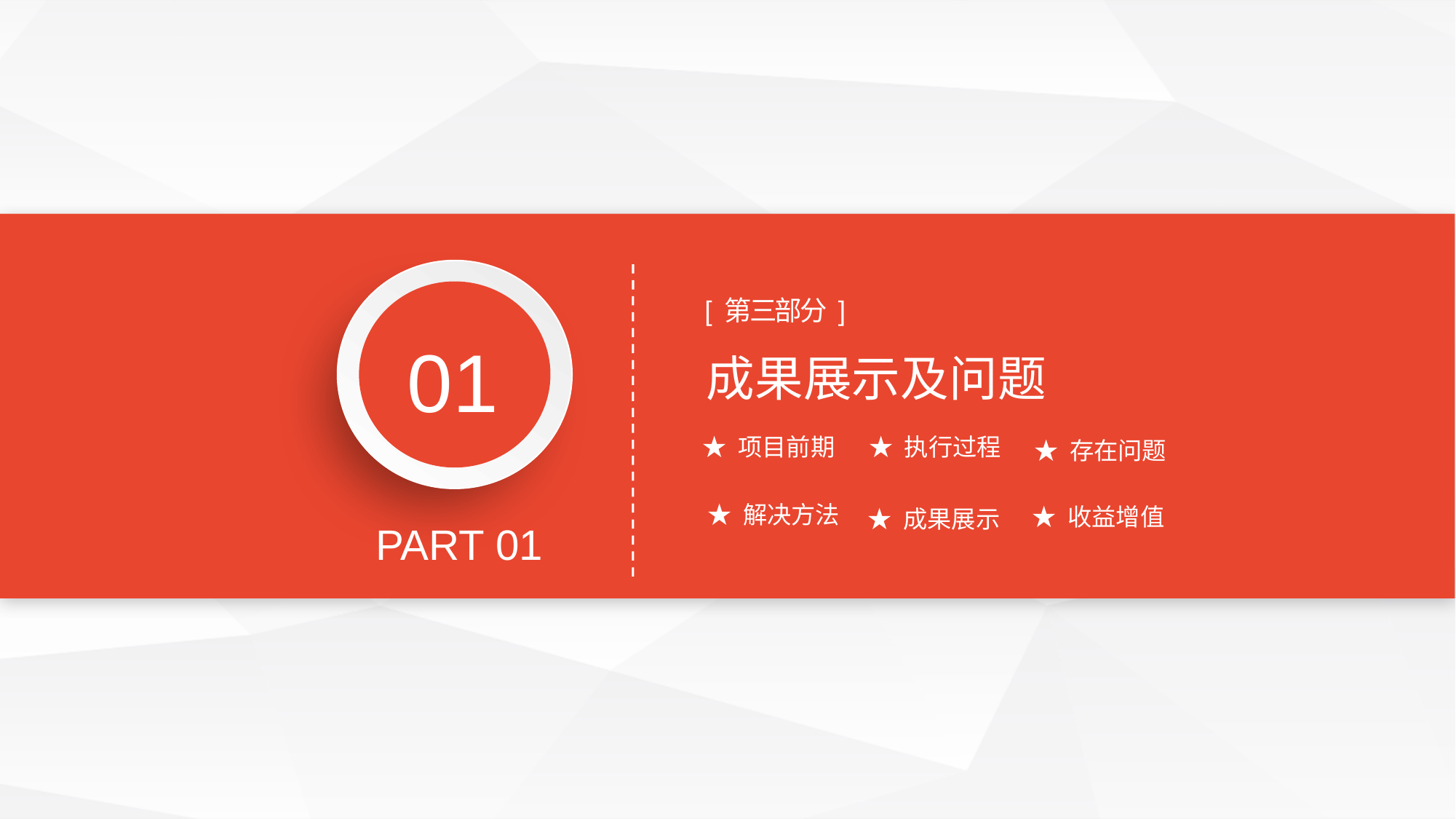

01
[ 第三部分 ]
成果展示及问题
★ 项目前期
★ 执行过程
★ 存在问题
★ 解决方法
★ 收益增值
★ 成果展示
PART 01